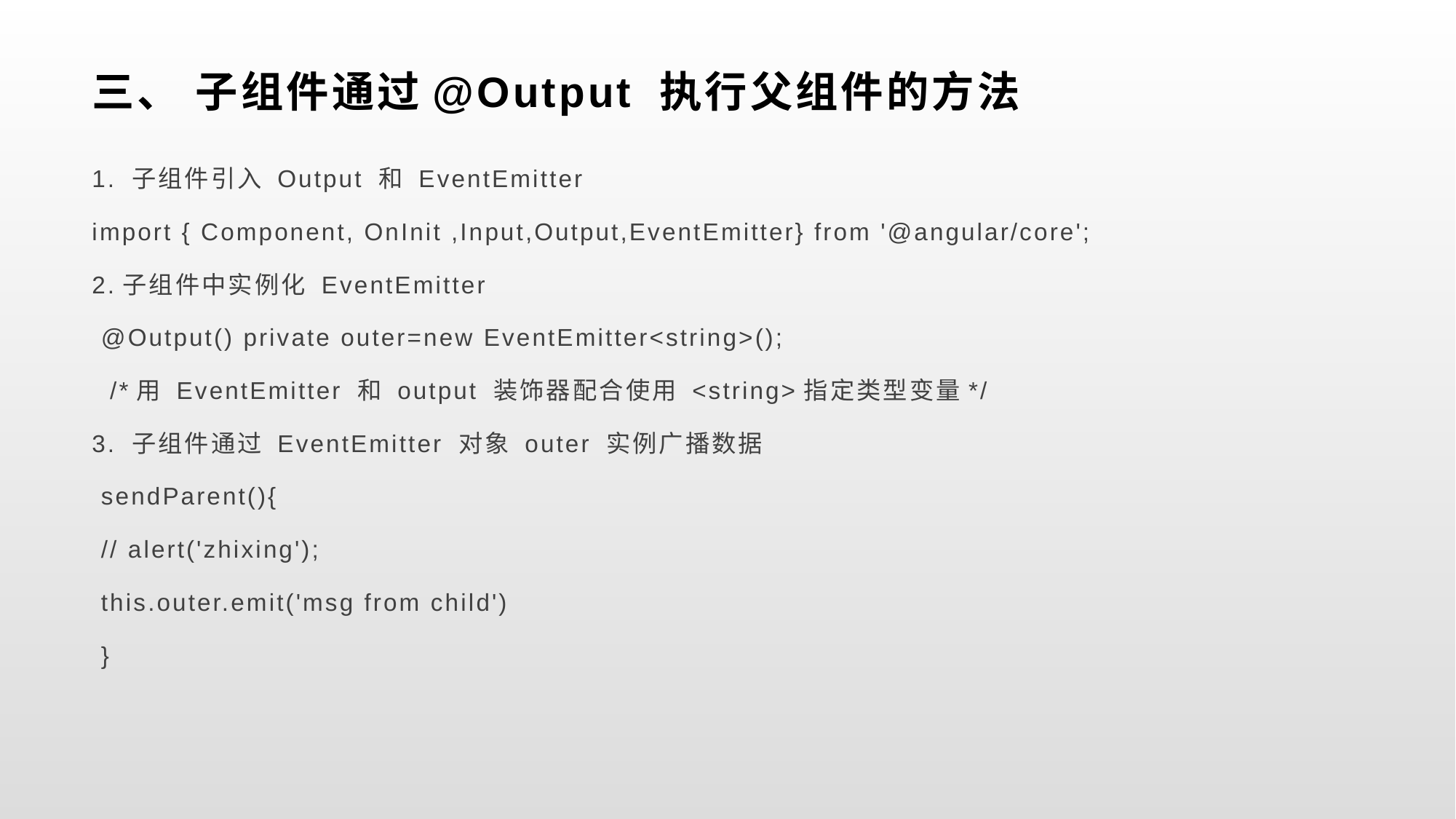

# 三、 子组件通过@Output 执行父组件的方法
1. 子组件引入 Output 和 EventEmitter
import { Component, OnInit ,Input,Output,EventEmitter} from '@angular/core';
2.子组件中实例化 EventEmitter
 @Output() private outer=new EventEmitter<string>();
  /*用 EventEmitter 和 output 装饰器配合使用 <string>指定类型变量*/
3. 子组件通过 EventEmitter 对象 outer 实例广播数据
 sendParent(){
 // alert('zhixing');
 this.outer.emit('msg from child')
 }